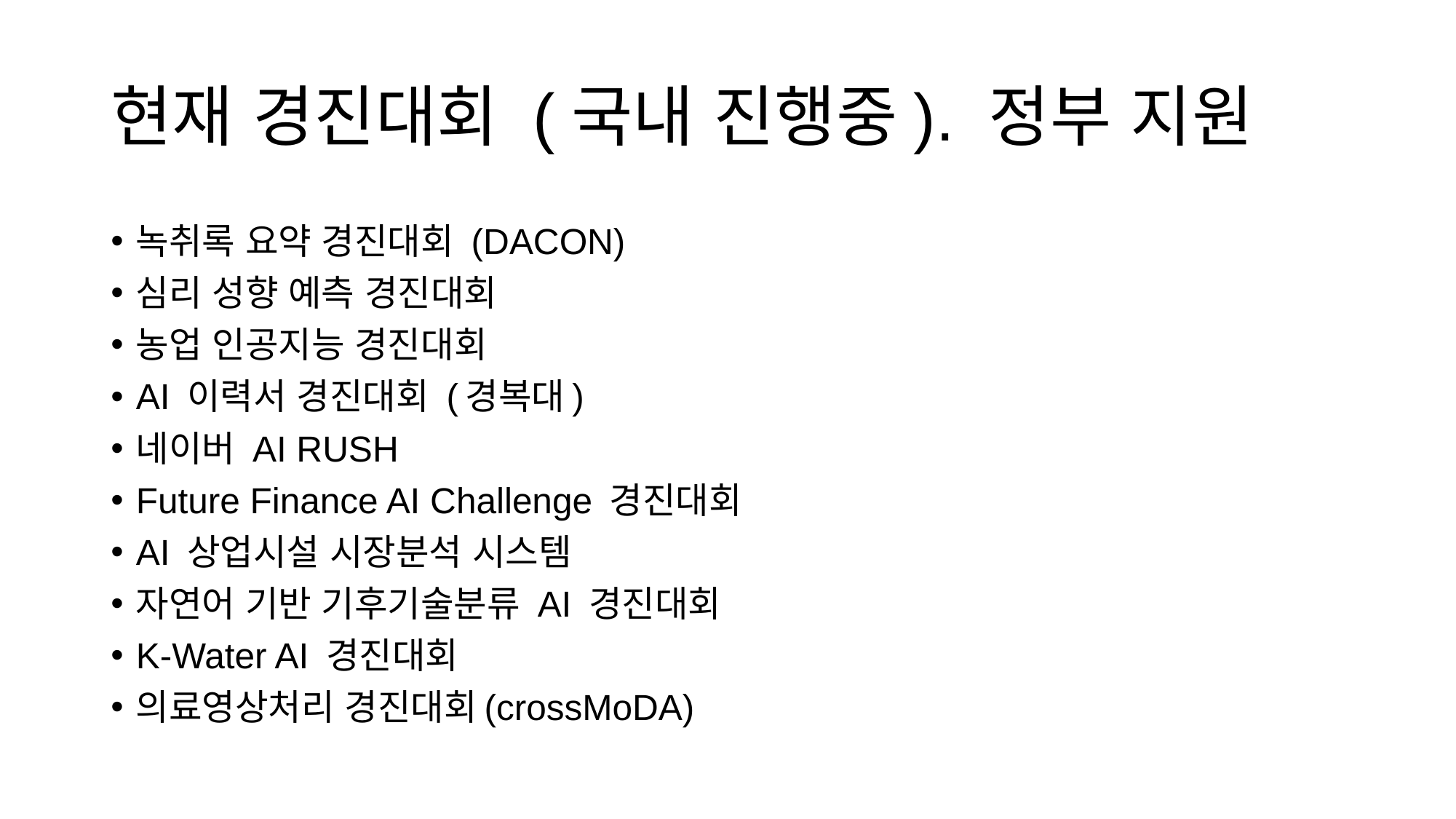

# 현재 경진대회 (국내 진행중). 정부 지원
녹취록 요약 경진대회 (DACON)
심리 성향 예측 경진대회
농업 인공지능 경진대회
AI 이력서 경진대회 (경복대)
네이버 AI RUSH
Future Finance AI Challenge 경진대회
AI 상업시설 시장분석 시스템
자연어 기반 기후기술분류 AI 경진대회
K-Water AI 경진대회
의료영상처리 경진대회(crossMoDA)